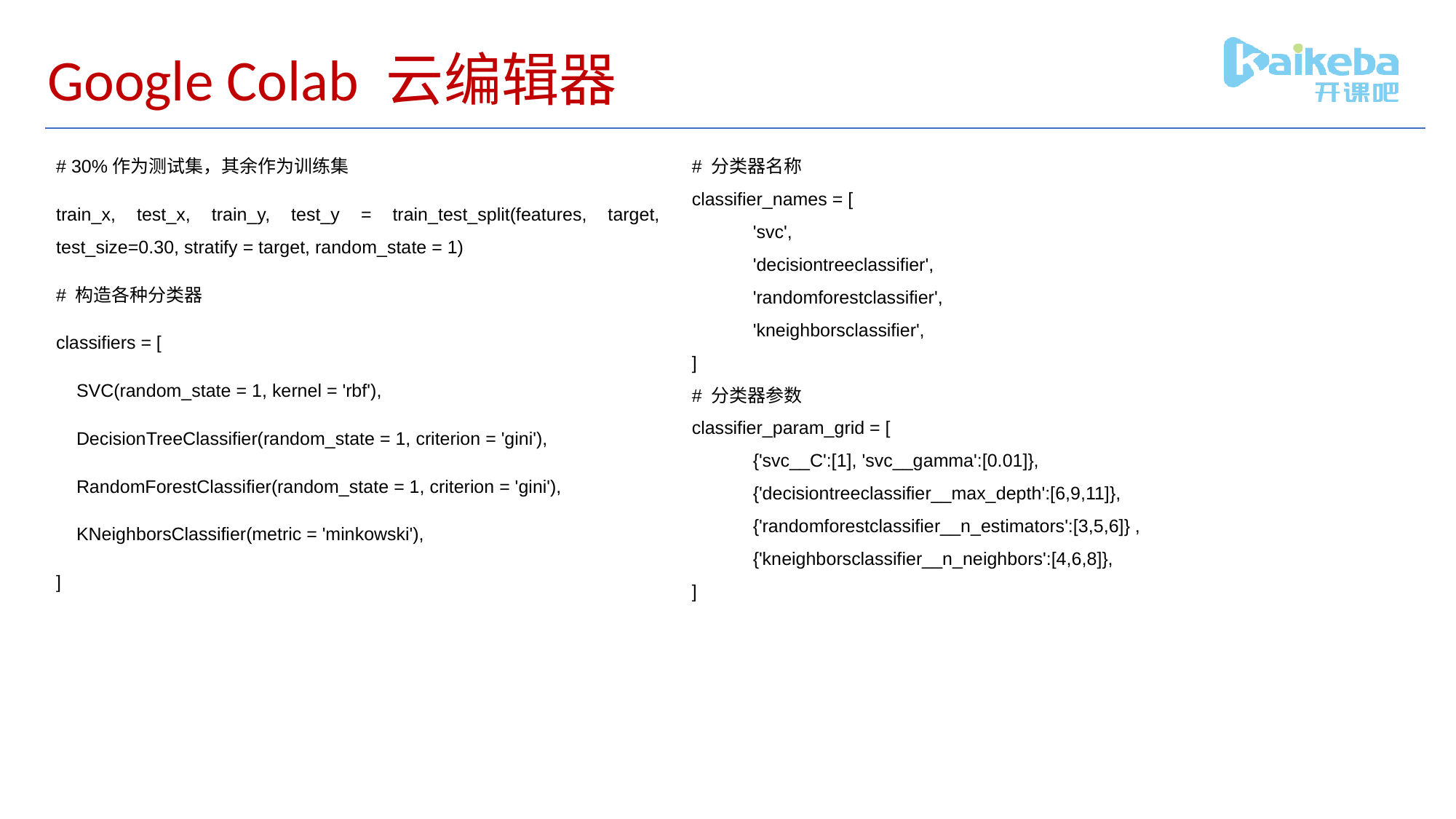

# Google Colab 云编辑器
# 30%作为测试集，其余作为训练集
train_x, test_x, train_y, test_y = train_test_split(features, target, test_size=0.30, stratify = target, random_state = 1)
# 构造各种分类器
classifiers = [
    SVC(random_state = 1, kernel = 'rbf'),
    DecisionTreeClassifier(random_state = 1, criterion = 'gini'),
    RandomForestClassifier(random_state = 1, criterion = 'gini'),
    KNeighborsClassifier(metric = 'minkowski'),
]

# 分类器名称
classifier_names = [
            'svc',
            'decisiontreeclassifier',
            'randomforestclassifier',
            'kneighborsclassifier',
]
# 分类器参数
classifier_param_grid = [
            {'svc__C':[1], 'svc__gamma':[0.01]},
            {'decisiontreeclassifier__max_depth':[6,9,11]},
            {'randomforestclassifier__n_estimators':[3,5,6]} ,
            {'kneighborsclassifier__n_neighbors':[4,6,8]},
]